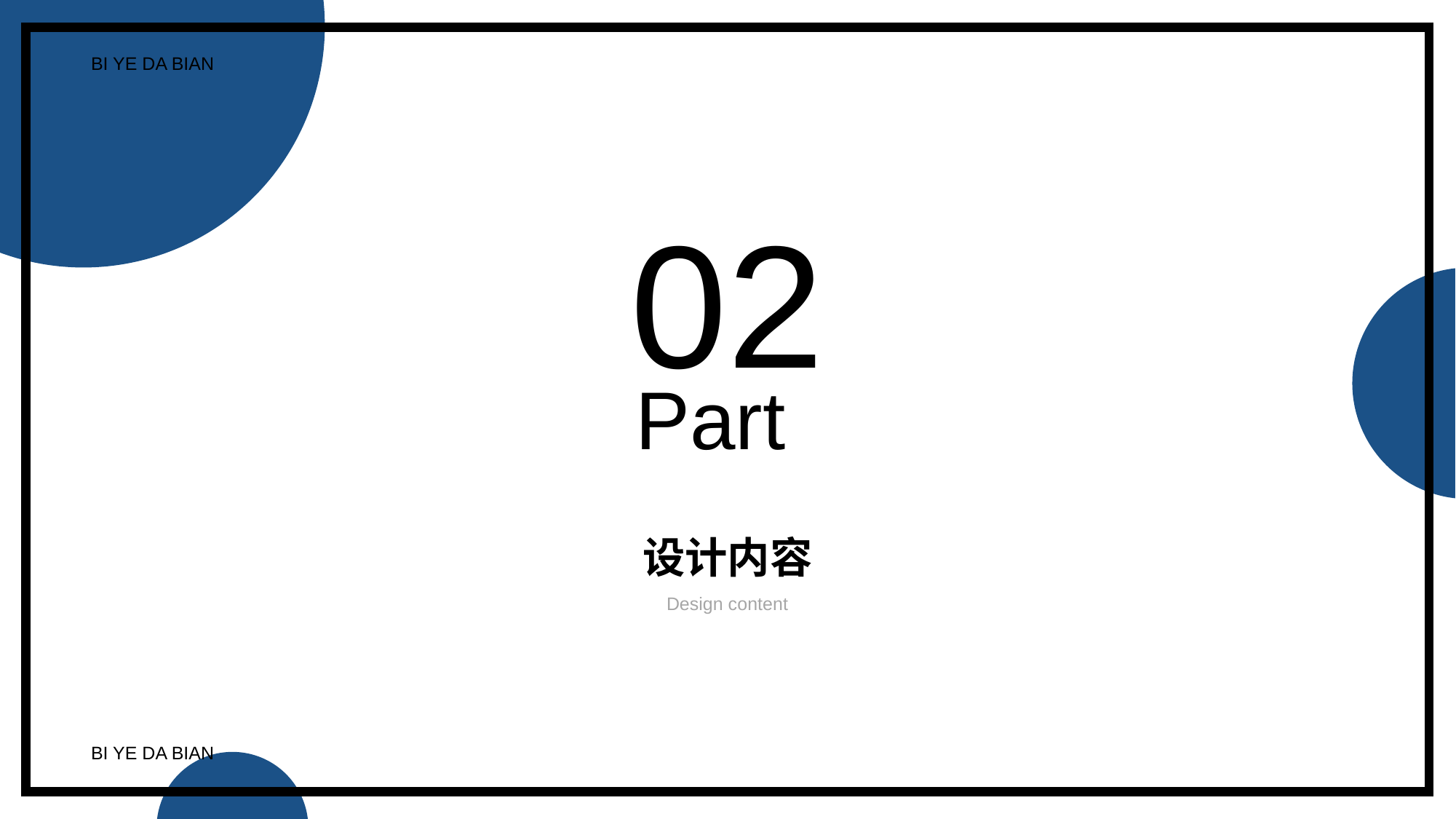

BI YE DA BIAN
BI YE DA BIAN
02

Part
设计内容
Design content